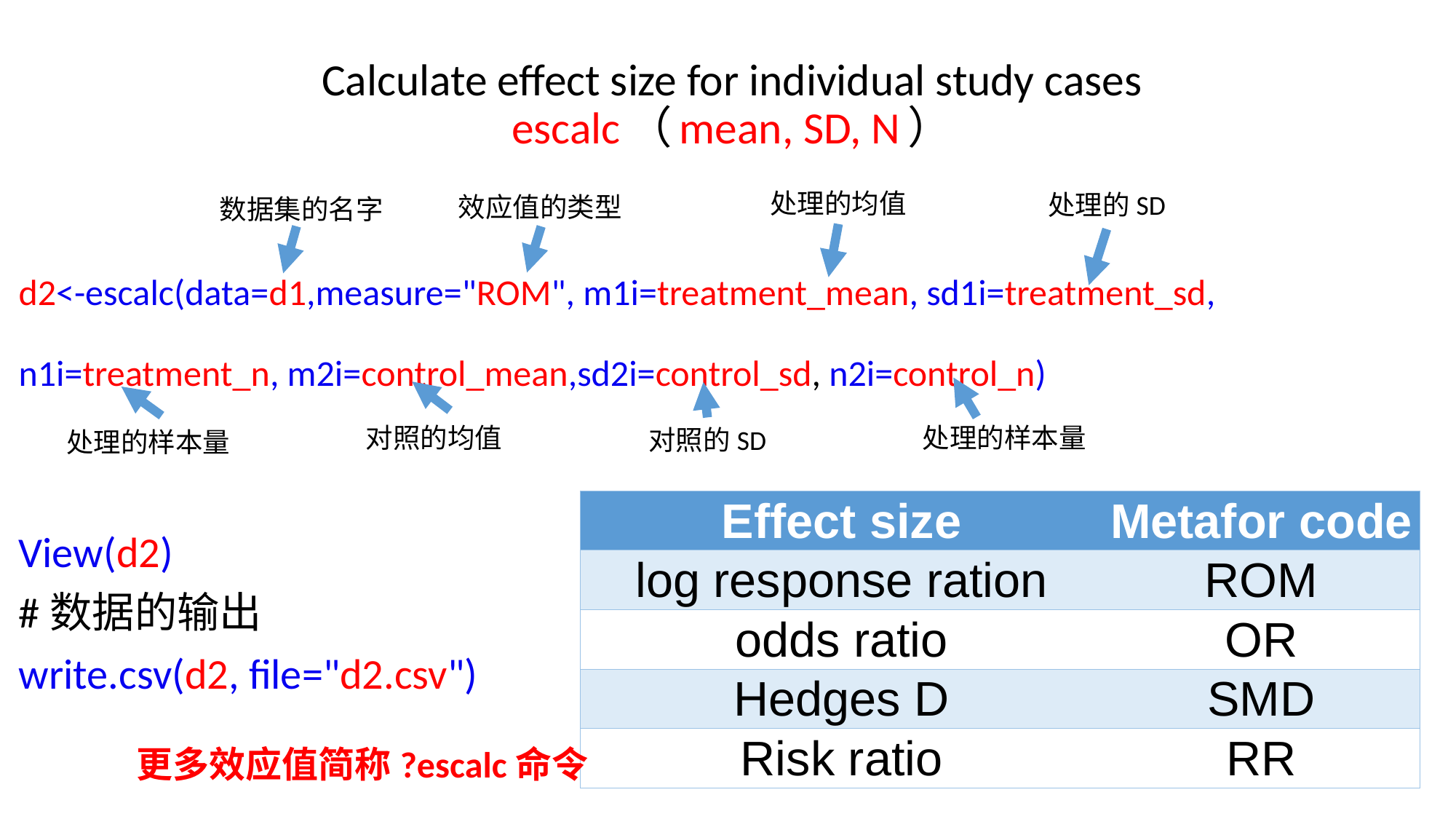

# Calculate effect size for individual study cases escalc（mean, SD, N）
处理的均值
处理的SD
效应值的类型
数据集的名字
d2<-escalc(data=d1,measure="ROM", m1i=treatment_mean, sd1i=treatment_sd,
n1i=treatment_n, m2i=control_mean,sd2i=control_sd, n2i=control_n)

View(d2)
#数据的输出
write.csv(d2, file="d2.csv")
对照的均值
处理的样本量
对照的SD
处理的样本量
| Effect size | Metafor code |
| --- | --- |
| log response ration | ROM |
| odds ratio | OR |
| Hedges D | SMD |
| Risk ratio | RR |
更多效应值简称?escalc命令